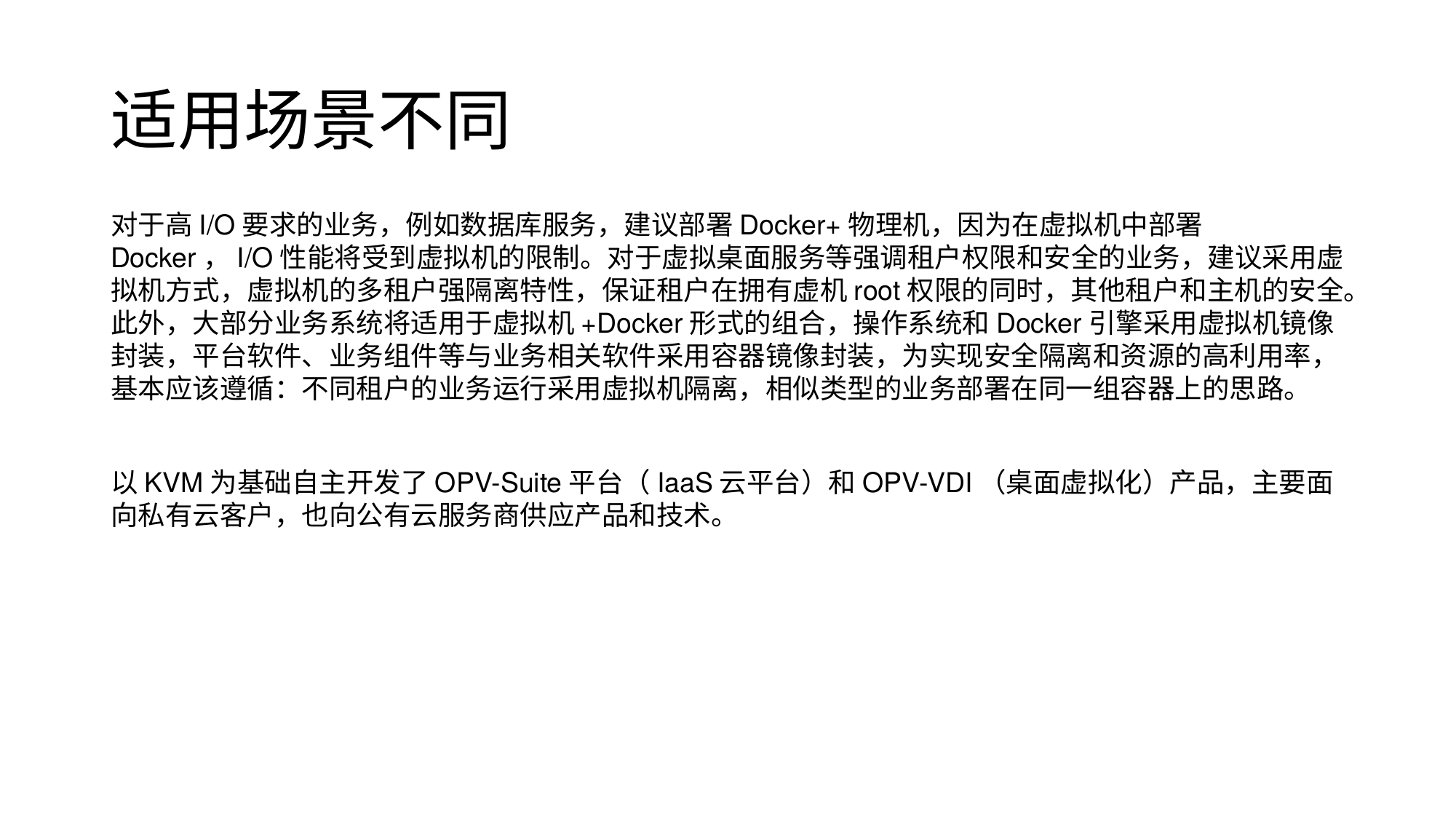

# 适用场景不同
对于高I/O要求的业务，例如数据库服务，建议部署Docker+物理机，因为在虚拟机中部署Docker，I/O性能将受到虚拟机的限制。对于虚拟桌面服务等强调租户权限和安全的业务，建议采用虚拟机方式，虚拟机的多租户强隔离特性，保证租户在拥有虚机root权限的同时，其他租户和主机的安全。此外，大部分业务系统将适用于虚拟机+Docker形式的组合，操作系统和Docker引擎采用虚拟机镜像封装，平台软件、业务组件等与业务相关软件采用容器镜像封装，为实现安全隔离和资源的高利用率，基本应该遵循：不同租户的业务运行采用虚拟机隔离，相似类型的业务部署在同一组容器上的思路。
以KVM为基础自主开发了OPV-Suite平台（IaaS云平台）和OPV-VDI（桌面虚拟化）产品，主要面向私有云客户，也向公有云服务商供应产品和技术。